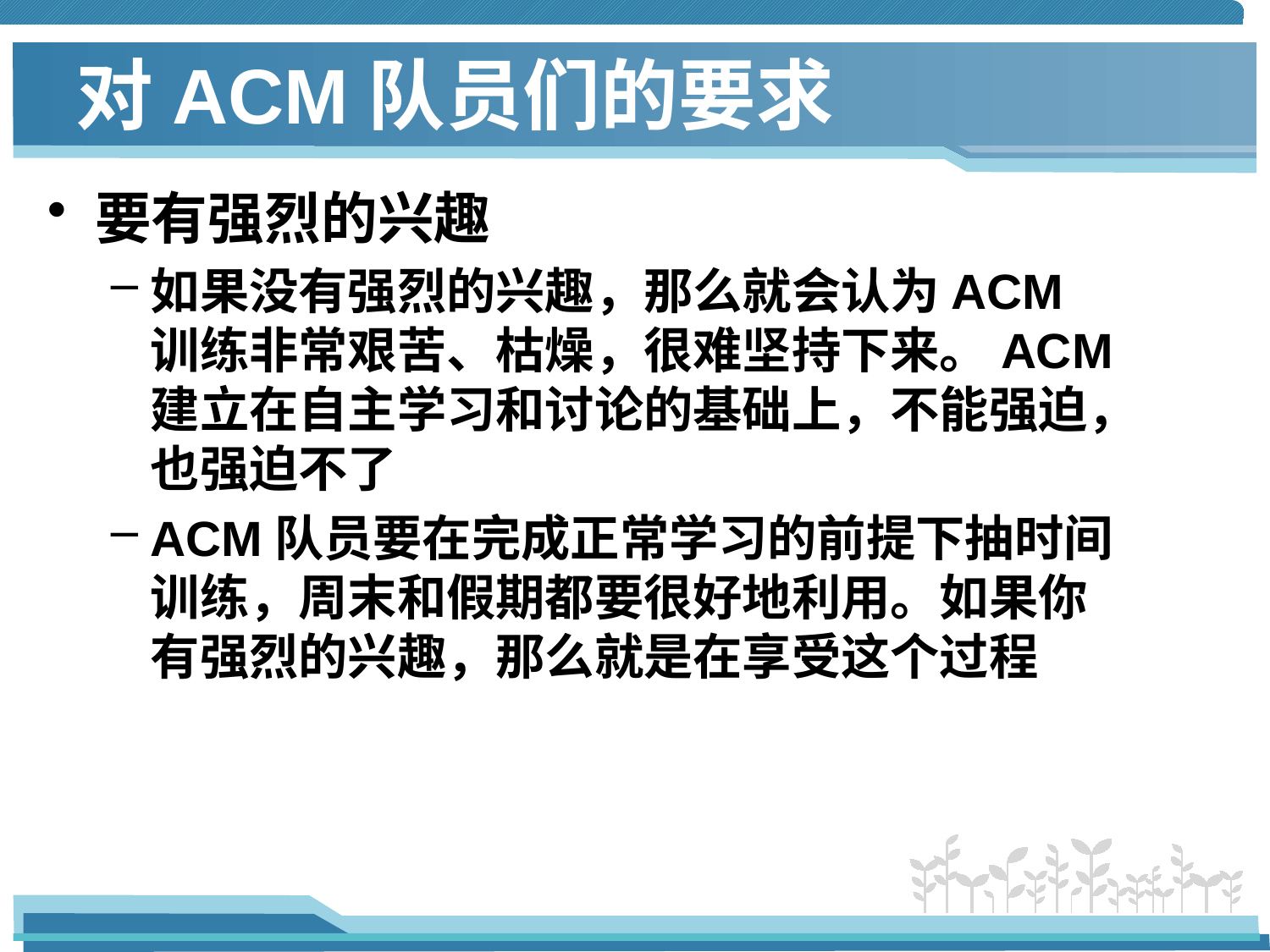

# 对ACM队员们的要求
要有强烈的兴趣
如果没有强烈的兴趣，那么就会认为ACM训练非常艰苦、枯燥，很难坚持下来。ACM建立在自主学习和讨论的基础上，不能强迫，也强迫不了
ACM队员要在完成正常学习的前提下抽时间训练，周末和假期都要很好地利用。如果你有强烈的兴趣，那么就是在享受这个过程